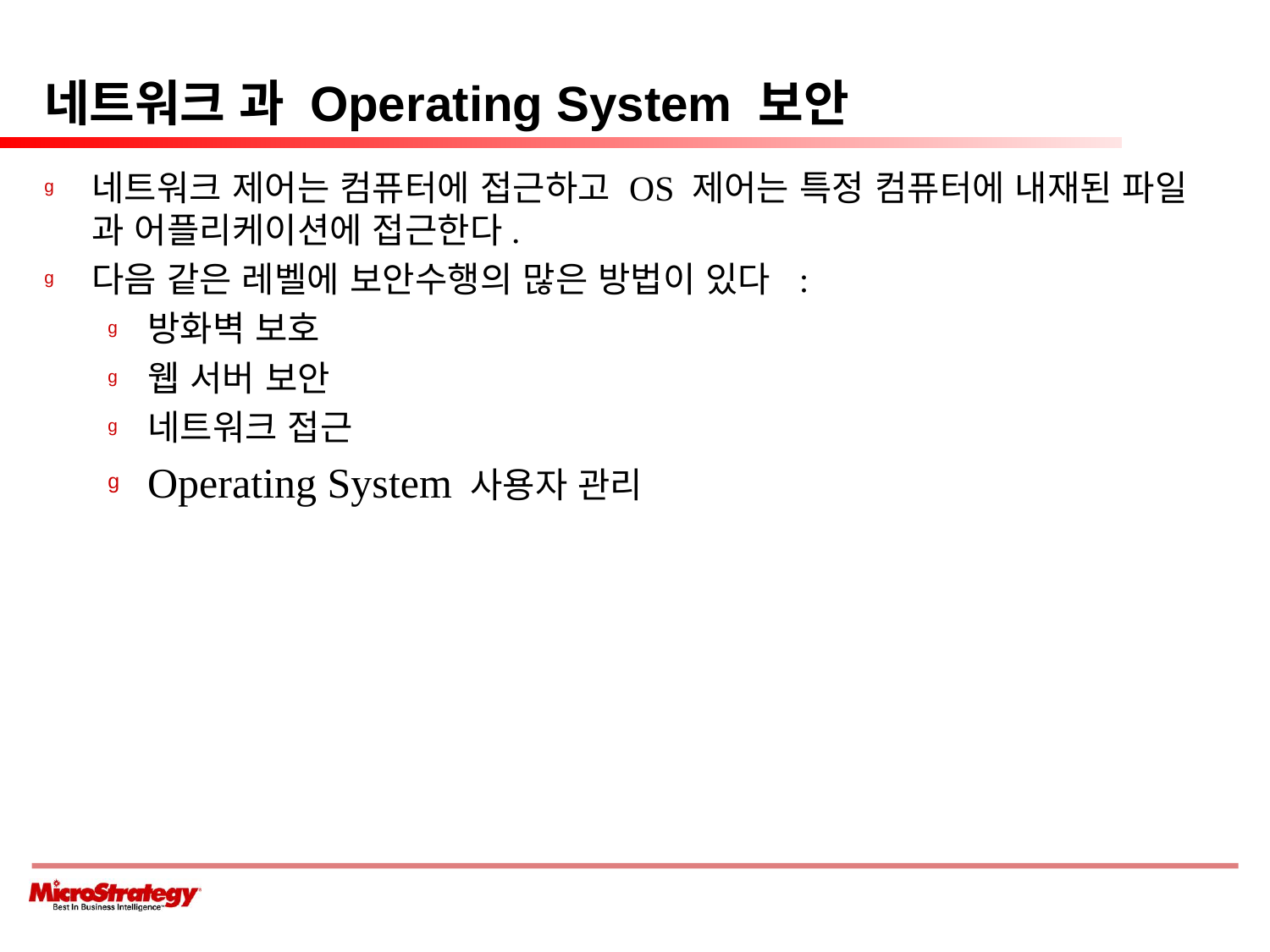

# 네트워크 과 Operating System 보안
네트워크 제어는 컴퓨터에 접근하고 OS 제어는 특정 컴퓨터에 내재된 파일 과 어플리케이션에 접근한다.
다음 같은 레벨에 보안수행의 많은 방법이 있다  :
방화벽 보호
웹 서버 보안
네트워크 접근
Operating System 사용자 관리